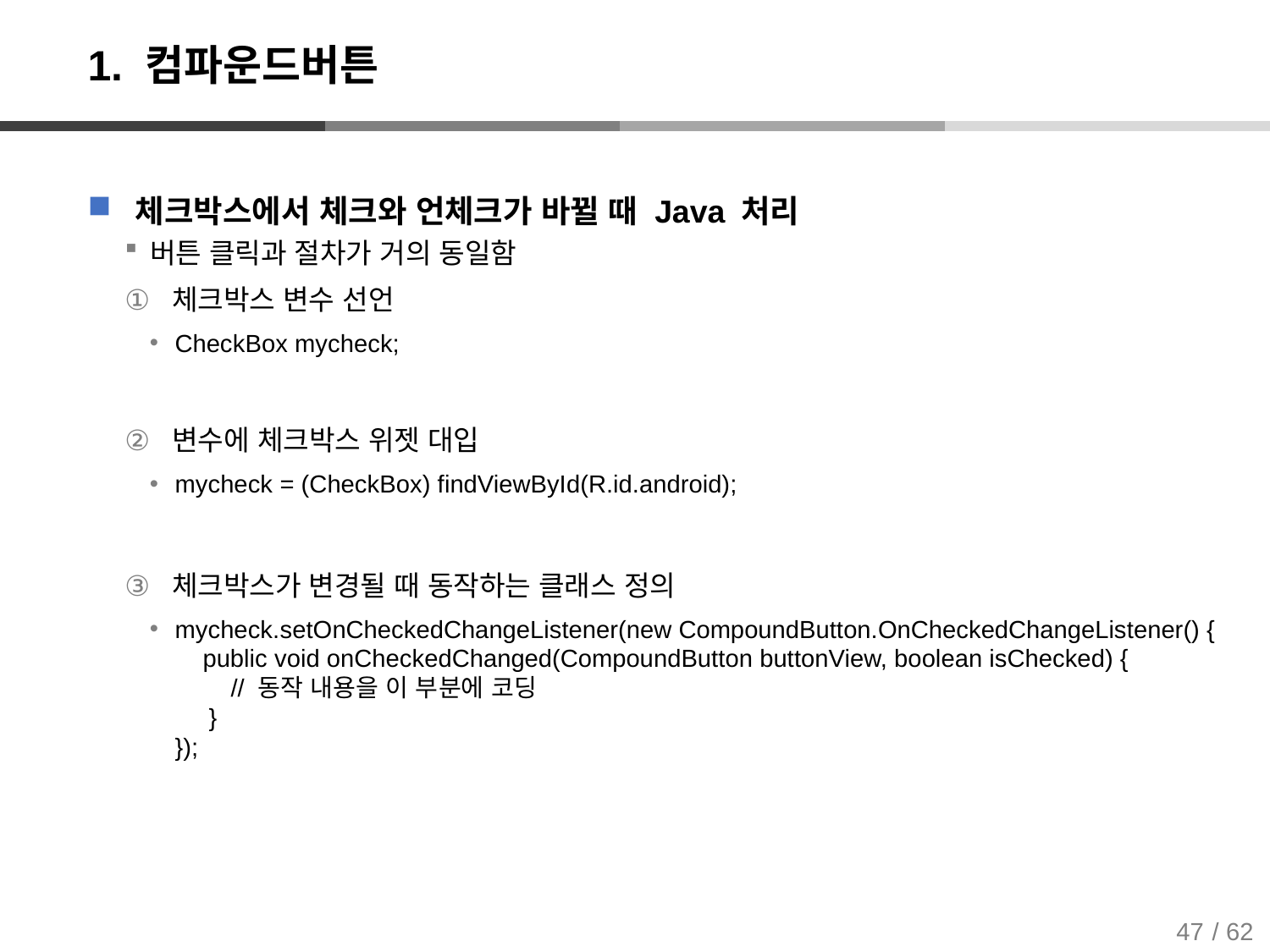

# 1. 컴파운드버튼
체크박스에서 체크와 언체크가 바뀔 때 Java 처리
버튼 클릭과 절차가 거의 동일함
체크박스 변수 선언
CheckBox mycheck;

변수에 체크박스 위젯 대입
mycheck = (CheckBox) findViewById(R.id.android);

체크박스가 변경될 때 동작하는 클래스 정의
mycheck.setOnCheckedChangeListener(new CompoundButton.OnCheckedChangeListener() {
    public void onCheckedChanged(CompoundButton buttonView, boolean isChecked) {
        // 동작 내용을 이 부분에 코딩
    }
});